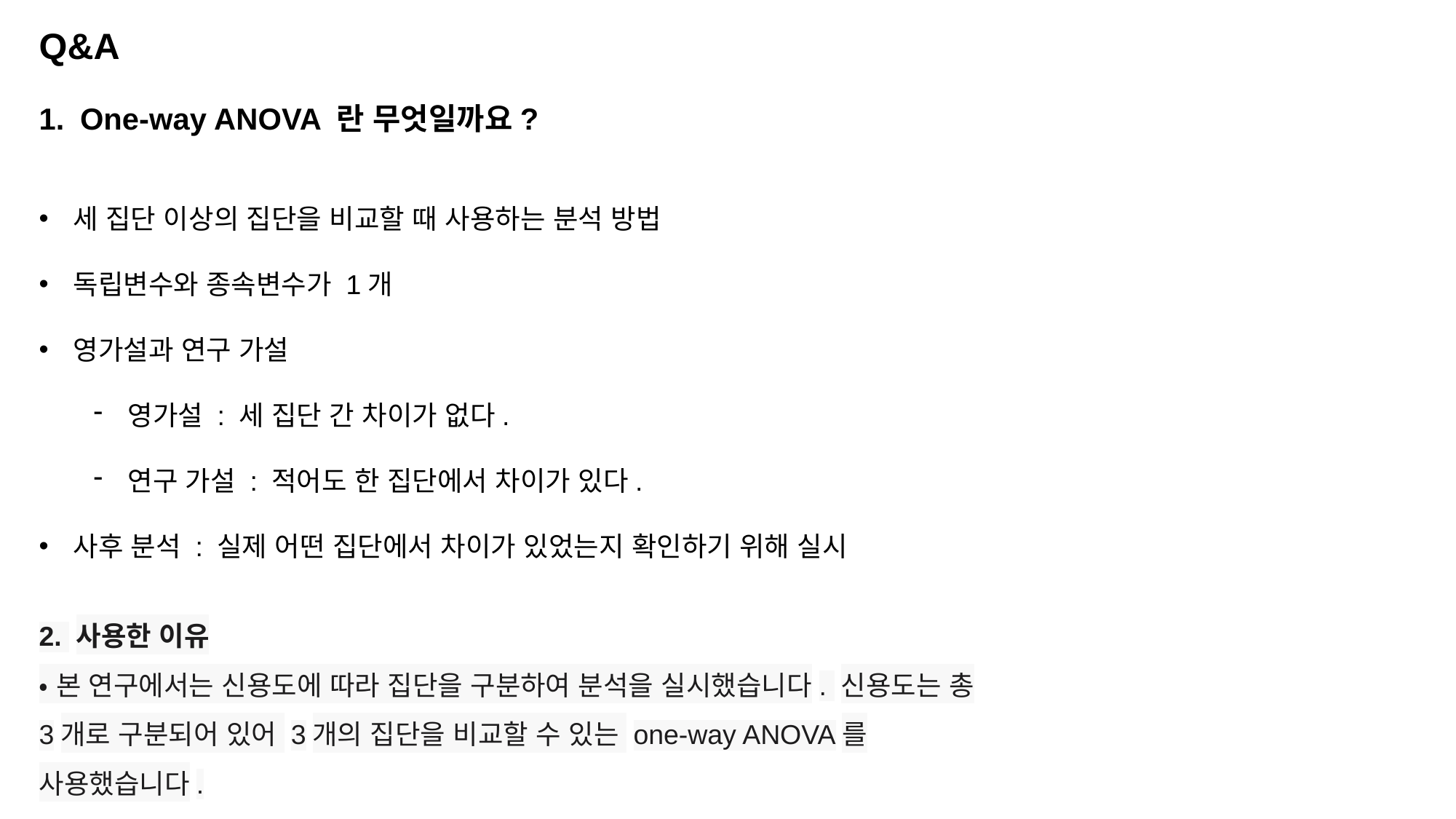

Q&A

One-way ANOVA 란 무엇일까요?

세 집단 이상의 집단을 비교할 때 사용하는 분석 방법
독립변수와 종속변수가 1개
영가설과 연구 가설
영가설 : 세 집단 간 차이가 없다.
연구 가설 : 적어도 한 집단에서 차이가 있다.
사후 분석 : 실제 어떤 집단에서 차이가 있었는지 확인하기 위해 실시
2. 사용한 이유
• 본 연구에서는 신용도에 따라 집단을 구분하여 분석을 실시했습니다. 신용도는 총 3개로 구분되어 있어 3개의 집단을 비교할 수 있는 one-way ANOVA를 사용했습니다.